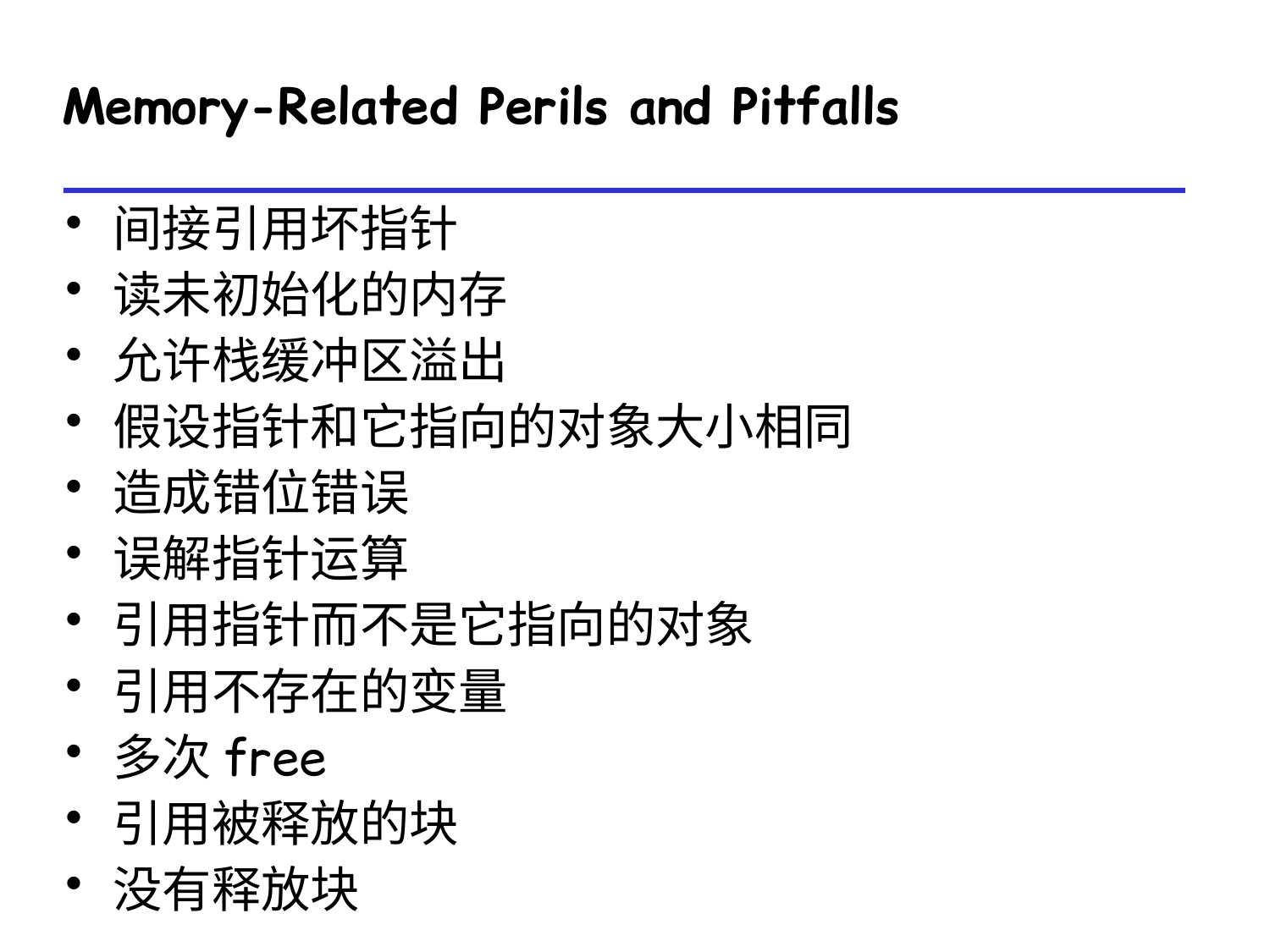

# Memory-Related Perils and Pitfalls
间接引用坏指针
读未初始化的内存
允许栈缓冲区溢出
假设指针和它指向的对象大小相同
造成错位错误
误解指针运算
引用指针而不是它指向的对象
引用不存在的变量
多次free
引用被释放的块
没有释放块